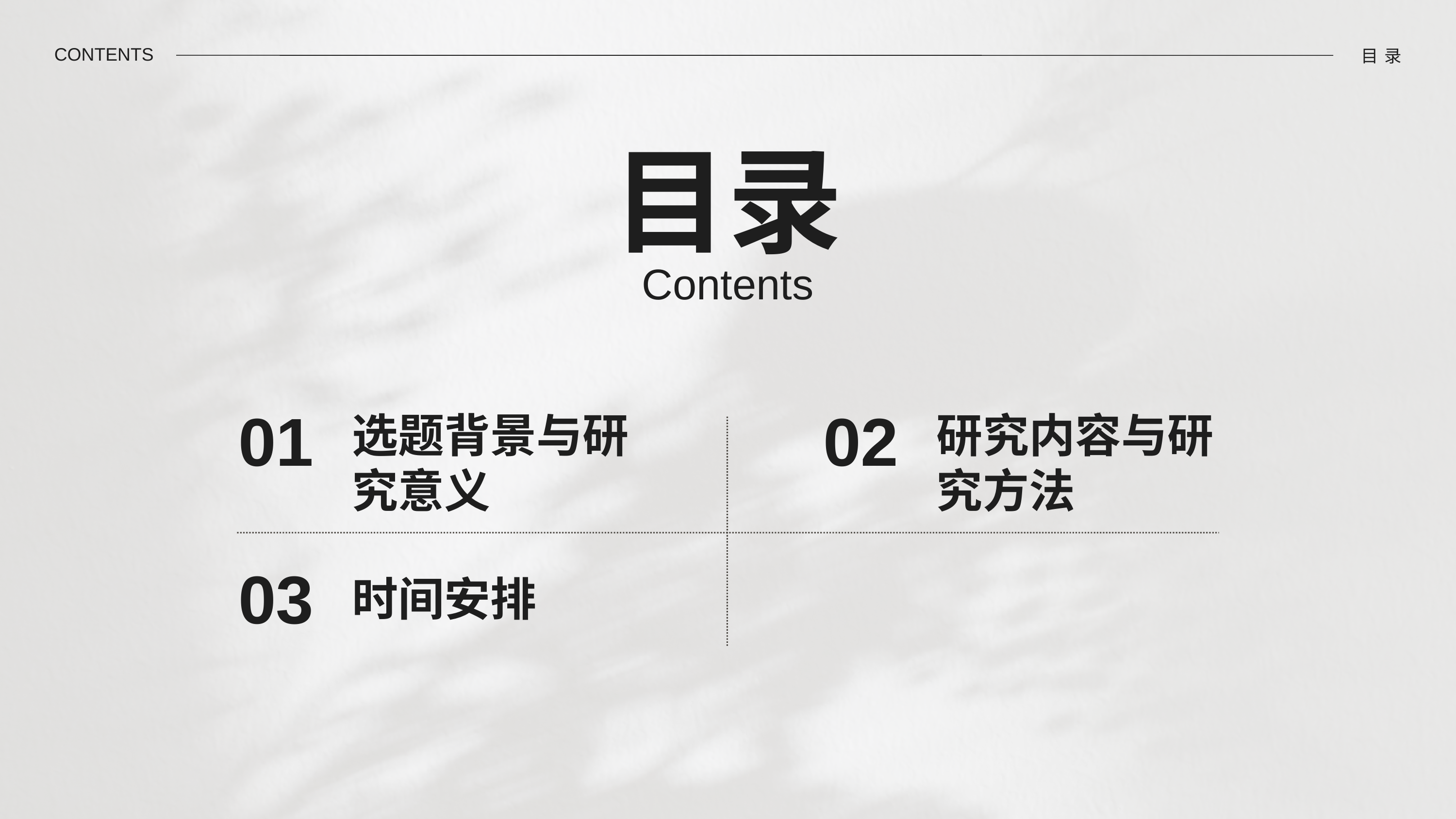

目录
CONTENTS

目录
Contents
01
02
选题背景与研究意义

研究内容与研究方法

03
时间安排